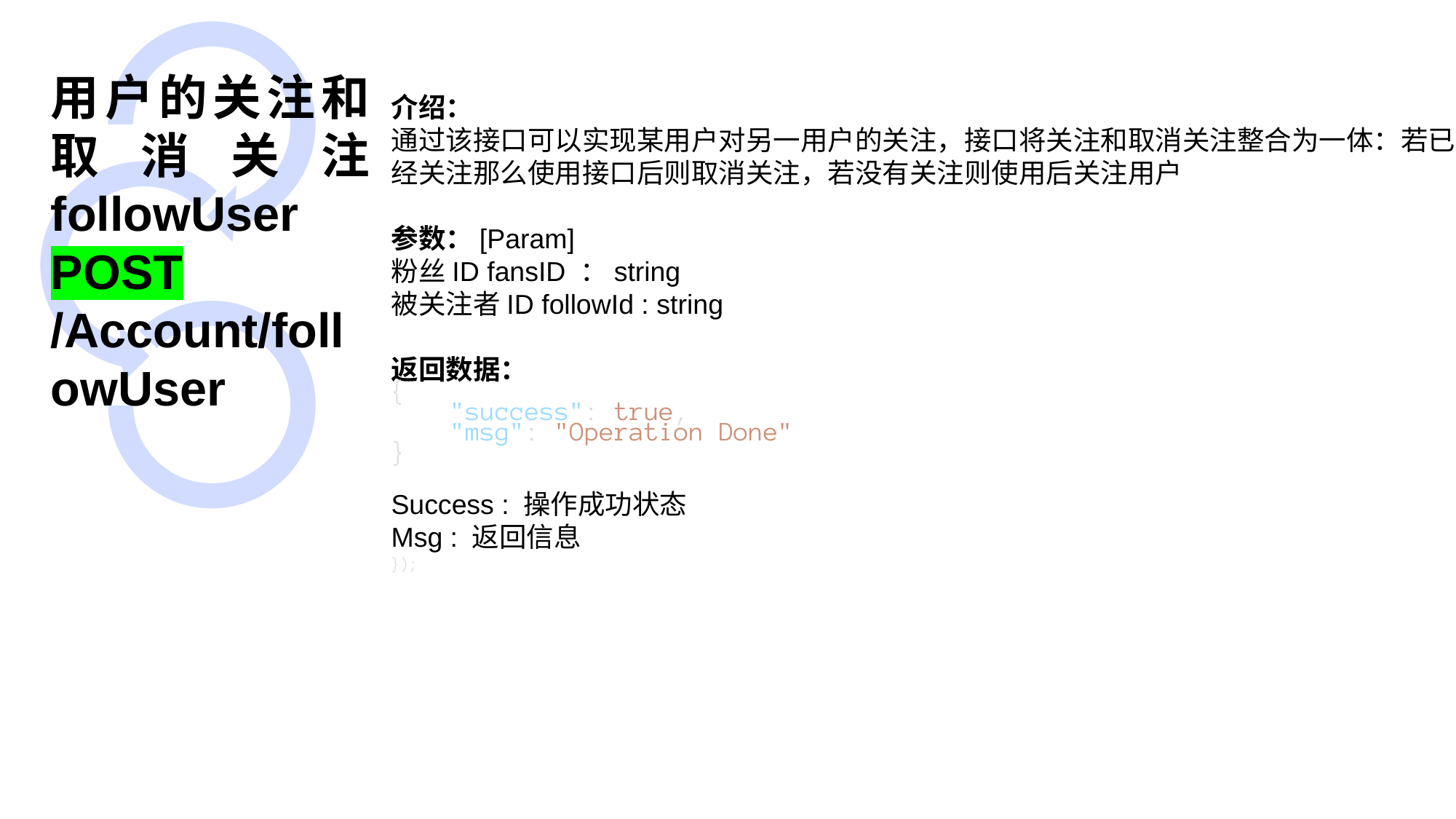

用户的关注和取消关注 followUser POST /Account/followUser
介绍：
通过该接口可以实现某用户对另一用户的关注，接口将关注和取消关注整合为一体：若已经关注那么使用接口后则取消关注，若没有关注则使用后关注用户

参数：[Param]
粉丝ID fansID ：string
被关注者ID followId : string

返回数据：
{
    "success": true,
    "msg": "Operation Done"
}

Success : 操作成功状态
Msg : 返回信息
});